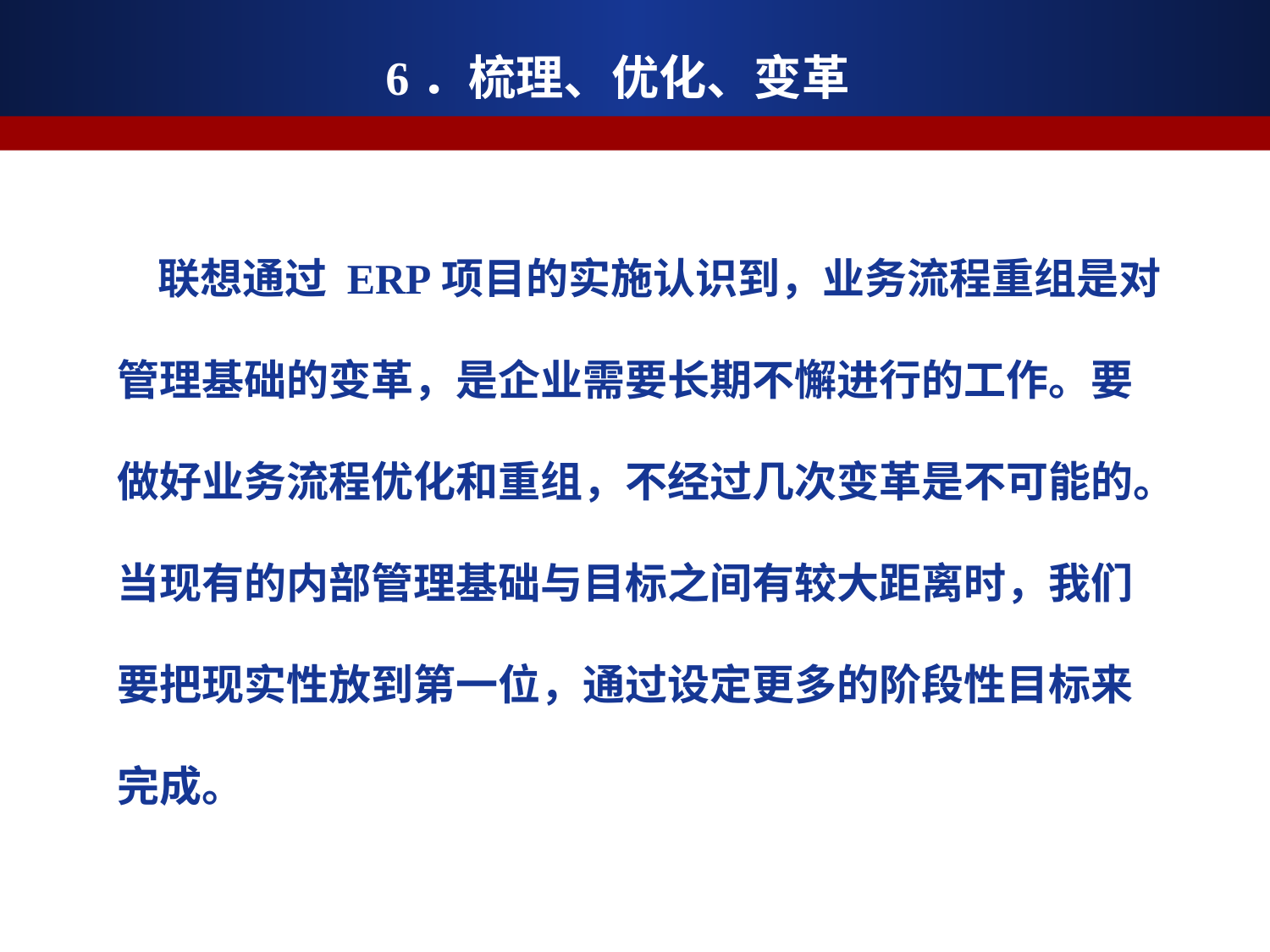

# 6．梳理、优化、变革
    联想通过 ERP项目的实施认识到，业务流程重组是对管理基础的变革，是企业需要长期不懈进行的工作。要做好业务流程优化和重组，不经过几次变革是不可能的。当现有的内部管理基础与目标之间有较大距离时，我们要把现实性放到第一位，通过设定更多的阶段性目标来完成。